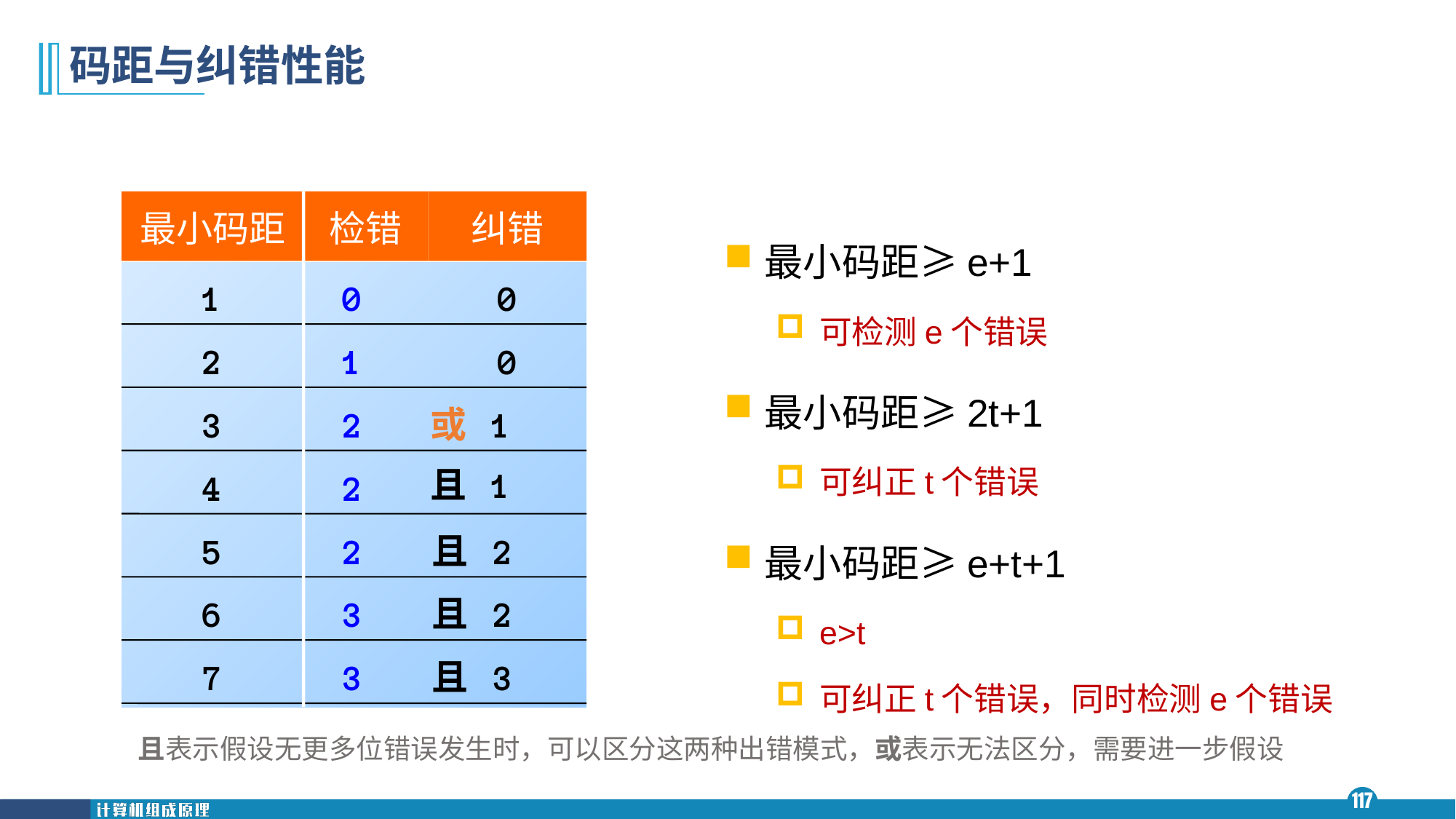

# 码距与纠错性能

最小码距
检错
纠错
1
0
  0

  0

2
1
或  1

3
2
且  1

4
2
且  2

5
2

6
3
且  2

7
3
且  3

最小码距≥e+1
可检测e个错误
最小码距≥2t+1
可纠正t个错误
最小码距≥e+t+1
e>t
可纠正t个错误，同时检测e个错误
且表示假设无更多位错误发生时，可以区分这两种出错模式，或表示无法区分，需要进一步假设